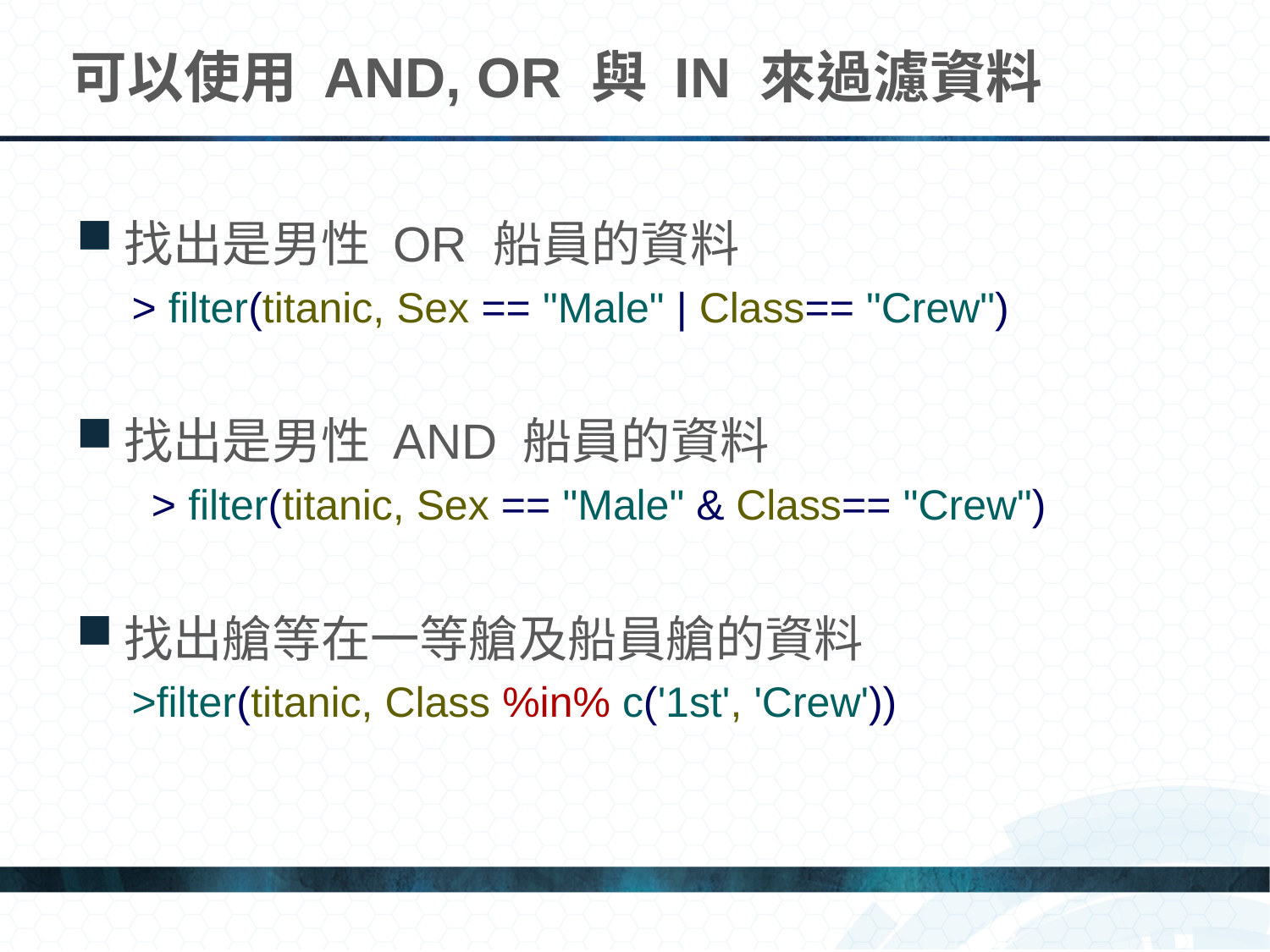

# 可以使用 AND, OR 與 IN 來過濾資料
找出是男性 OR 船員的資料
> filter(titanic, Sex == "Male" | Class== "Crew")

找出是男性 AND 船員的資料
 > filter(titanic, Sex == "Male" & Class== "Crew")

找出艙等在一等艙及船員艙的資料
>filter(titanic, Class %in% c('1st', 'Crew'))